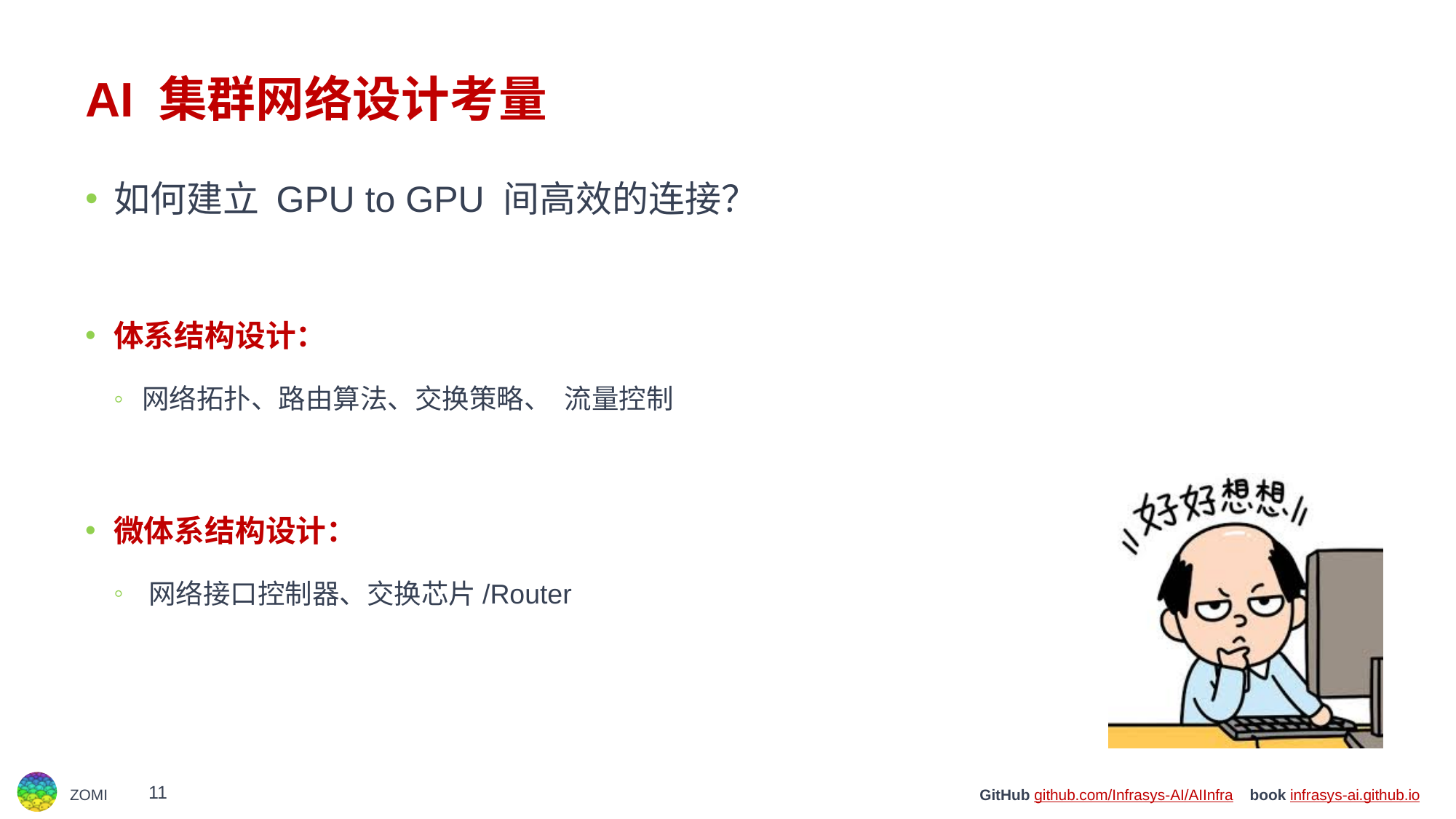

# AI 集群网络设计考量
如何建立 GPU to GPU 间高效的连接？

体系结构设计：
网络拓扑、路由算法、交换策略、﻿﻿﻿流量控制

微体系结构设计：
﻿﻿﻿网络接口控制器、交换芯片/Router